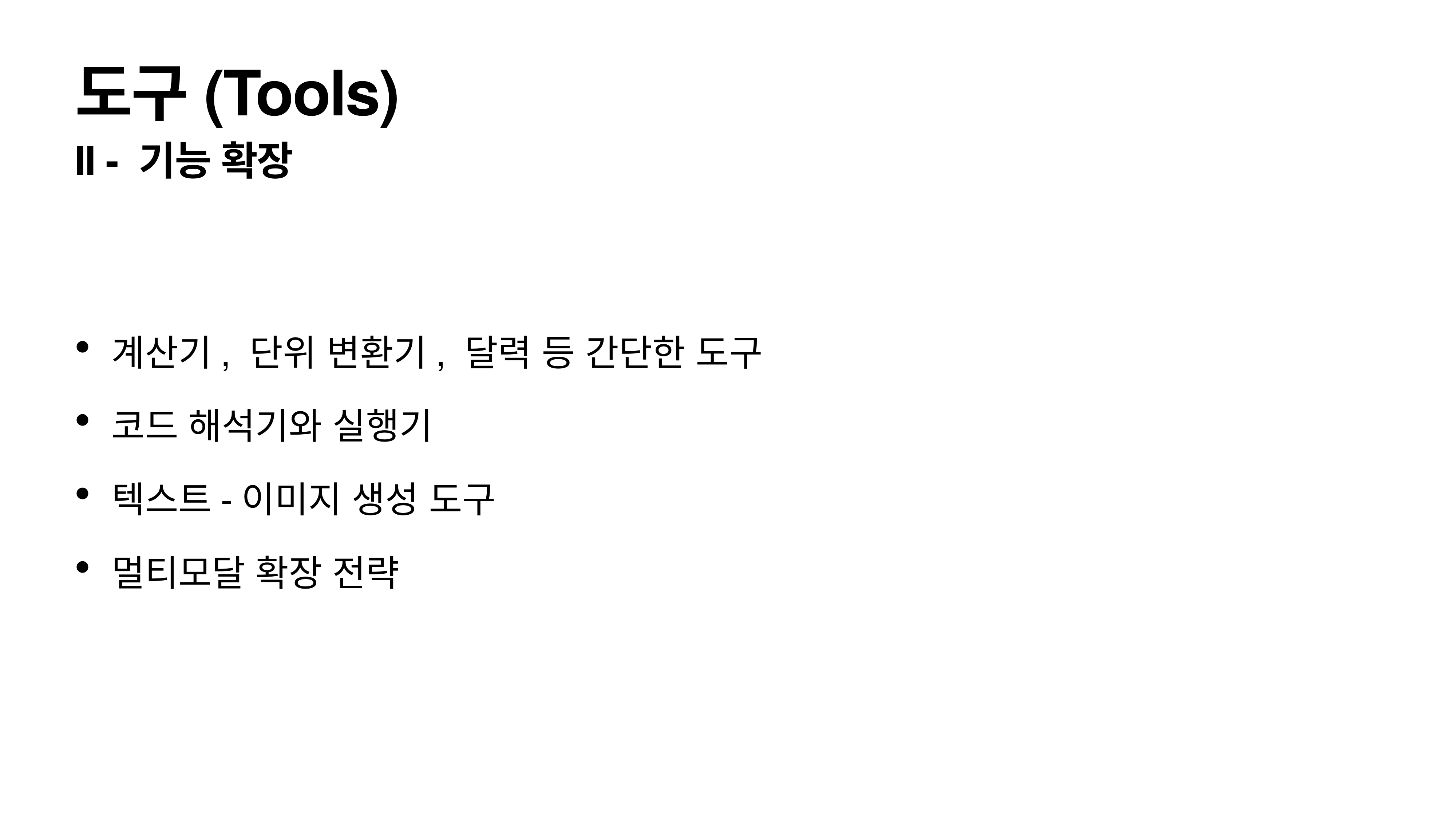

# 도구(Tools)
II - 기능 확장

계산기, 단위 변환기, 달력 등 간단한 도구
코드 해석기와 실행기
텍스트-이미지 생성 도구
멀티모달 확장 전략